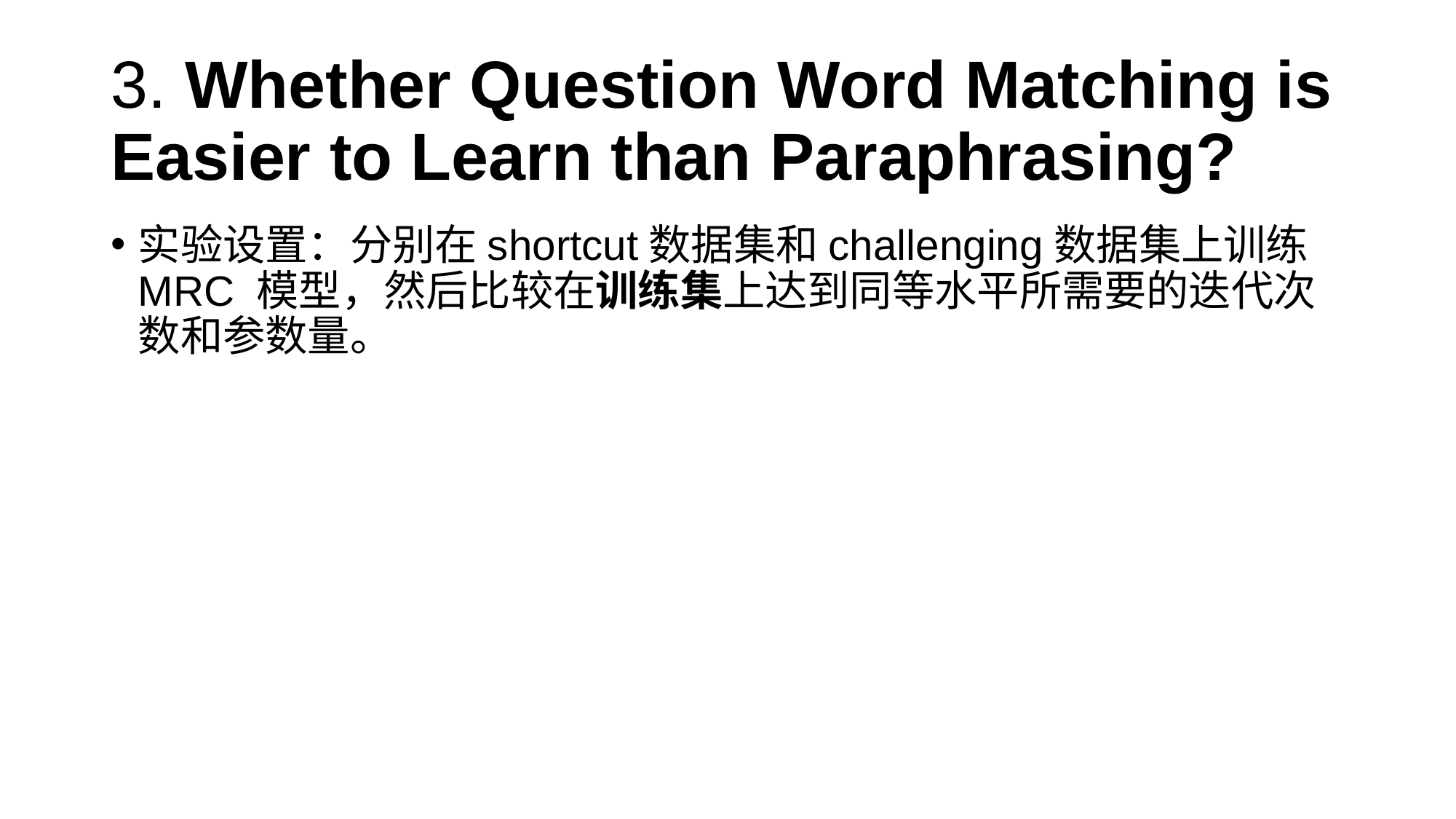

# 3. Whether Question Word Matching is Easier to Learn than Paraphrasing?
实验设置：分别在shortcut数据集和challenging数据集上训练 MRC 模型，然后比较在训练集上达到同等水平所需要的迭代次数和参数量。